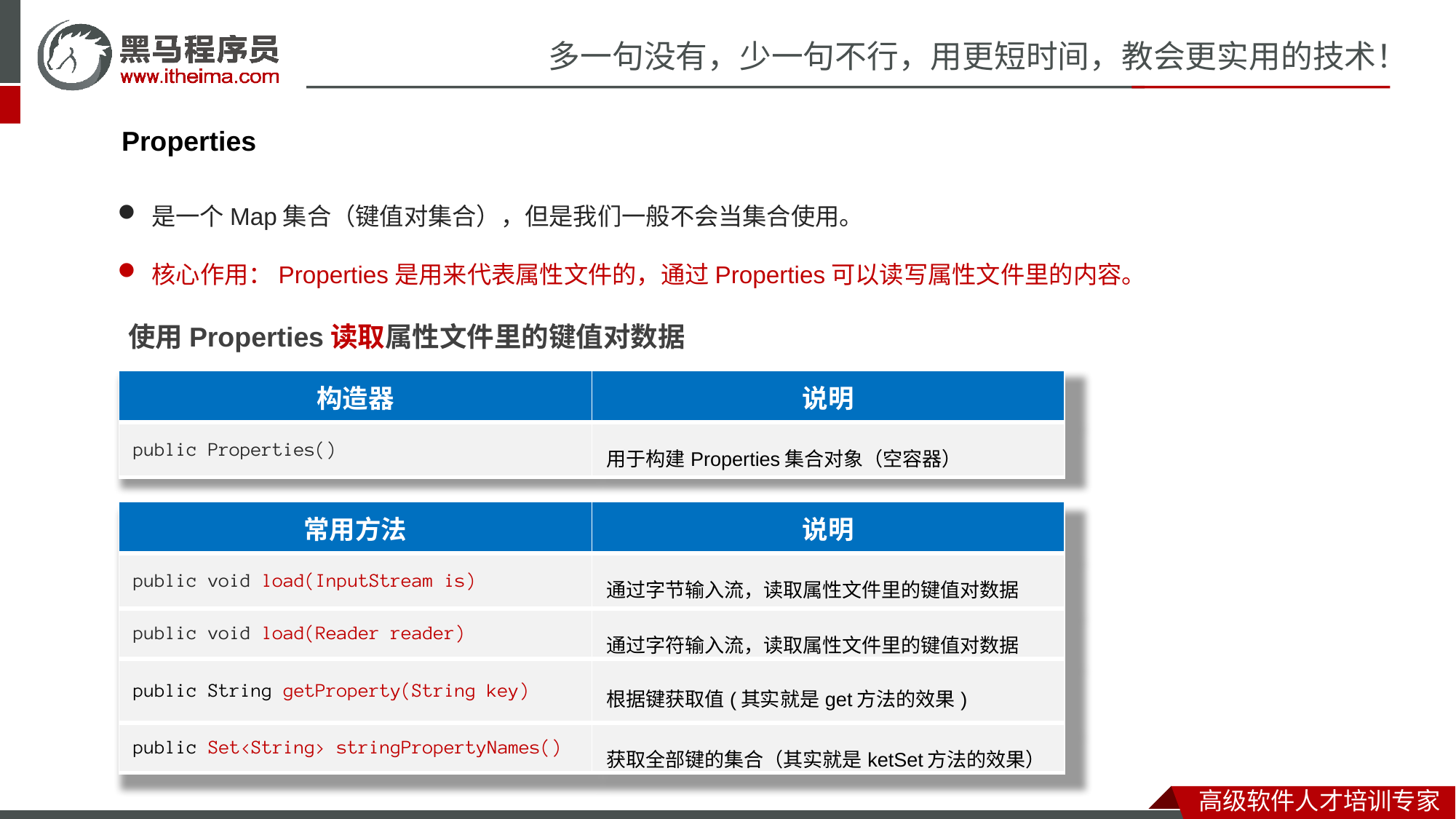

Properties
是一个Map集合（键值对集合），但是我们一般不会当集合使用。
核心作用：Properties是用来代表属性文件的，通过Properties可以读写属性文件里的内容。
 使用Properties读取属性文件里的键值对数据
| 构造器 | 说明 |
| --- | --- |
| public Properties() | 用于构建Properties集合对象（空容器） |
| 常用方法 | 说明 |
| --- | --- |
| public void load​(InputStream is) | 通过字节输入流，读取属性文件里的键值对数据 |
| public void load​(Reader reader) | 通过字符输入流，读取属性文件里的键值对数据 |
| public String getProperty(String key) | 根据键获取值(其实就是get方法的效果) |
| public Set<String> stringPropertyNames() | 获取全部键的集合（其实就是ketSet方法的效果） |